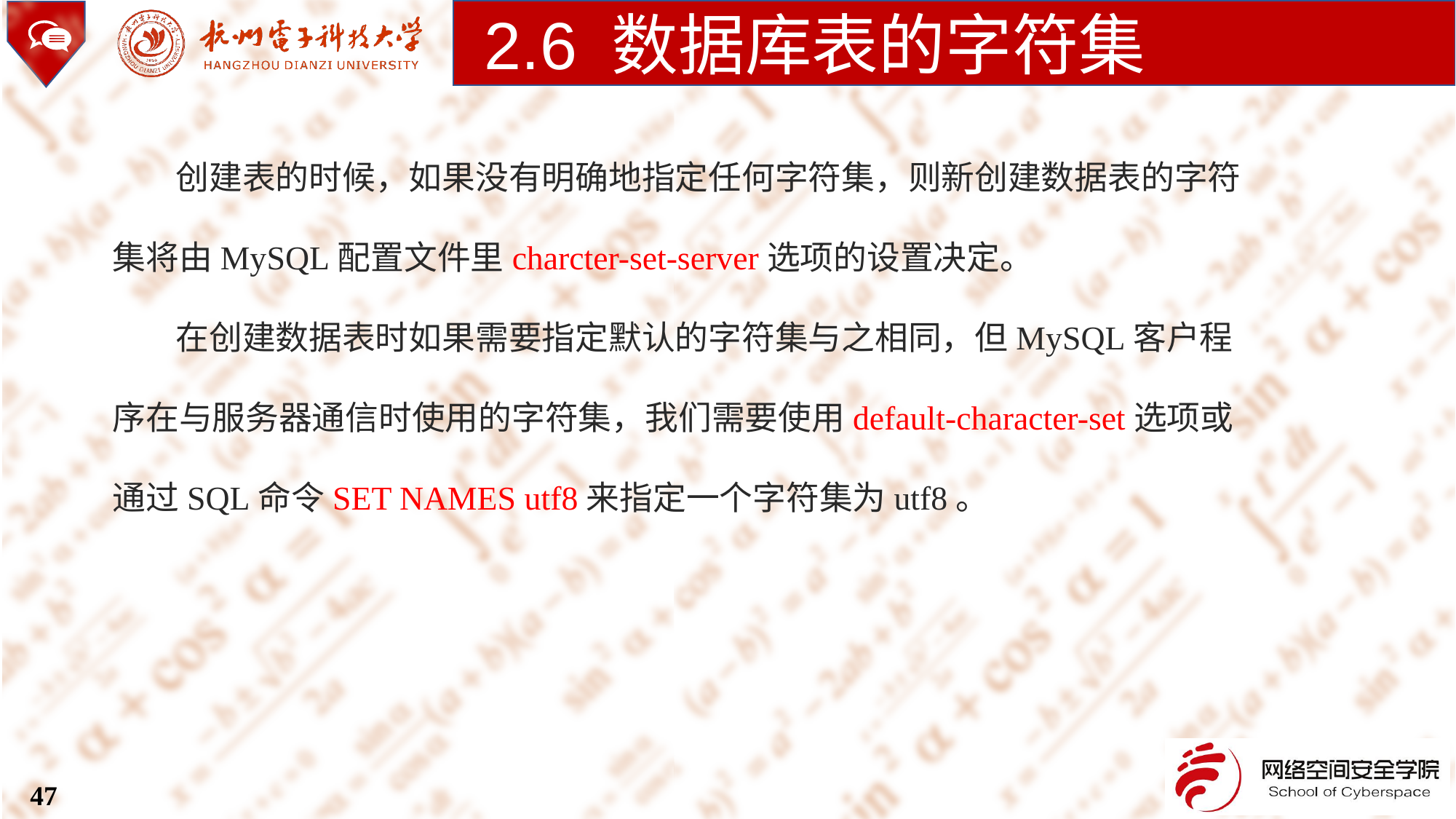

2.6 数据库表的字符集
创建表的时候，如果没有明确地指定任何字符集，则新创建数据表的字符集将由MySQL配置文件里charcter-set-server选项的设置决定。
在创建数据表时如果需要指定默认的字符集与之相同，但MySQL客户程序在与服务器通信时使用的字符集，我们需要使用default-character-set选项或通过SQL命令SET NAMES utf8来指定一个字符集为utf8。
47